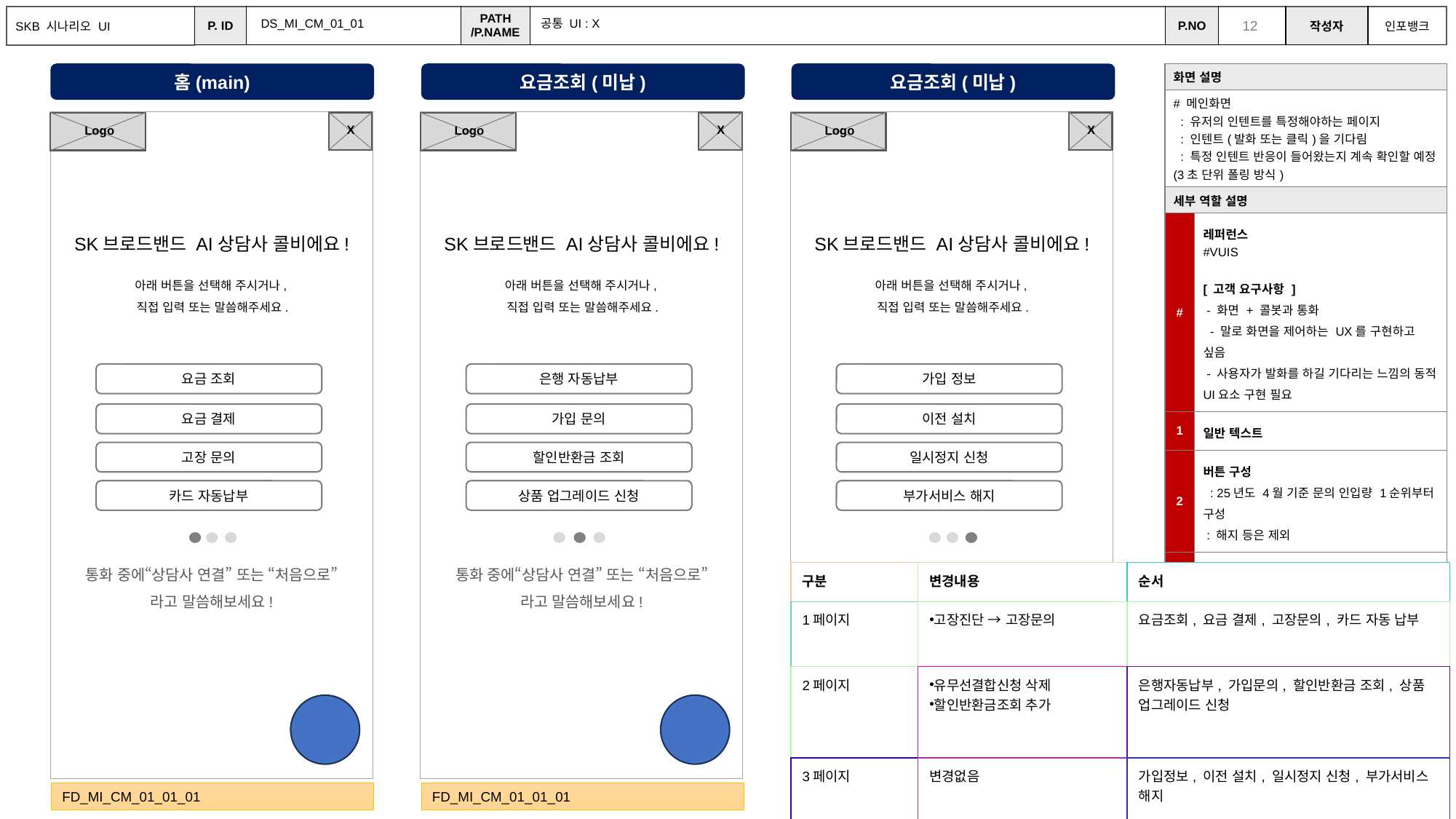

DS_MI_CM_01_01
공통 UI : X
홈(main)
요금조회(미납)
요금조회(미납)
| 화면 설명 |  |
| --- | --- |
| # 메인화면 : 유저의 인텐트를 특정해야하는 페이지 : 인텐트(발화 또는 클릭)을 기다림 : 특정 인텐트 반응이 들어왔는지 계속 확인할 예정(3초 단위 폴링 방식) |  |
| 세부 역할 설명 |  |
| # | 레퍼런스 #VUIS [ 고객 요구사항 ] - 화면 + 콜봇과 통화 - 말로 화면을 제어하는 UX를 구현하고 싶음 - 사용자가 발화를 하길 기다리는 느낌의 동적UI요소 구현 필요 |
| 1 | 일반 텍스트 |
| 2 | 버튼 구성 : 25년도 4월 기준 문의 인입량 1순위부터 구성 : 해지 등은 제외 |
|  | 애니메이션 텍스트 텍스트 변동 |
| 4 | 액션 버튼 애니메이션 적용 버튼 순차적으로 나타나게 버튼 클릭 시 각 세부 시나리오 화면으로 이동 최대 보여지는 버튼은 4개까지 |
| 5 | 케로셀 적용 버튼 4개 이상 적용될 경우 케로셀 노출 및 적용 [5-1] 케로셀 넘겼을 경우 페이지 이동 |

X

X

X

Logo

Logo

Logo
SK브로드밴드 AI상담사 콜비에요!
SK브로드밴드 AI상담사 콜비에요!
SK브로드밴드 AI상담사 콜비에요!
아래 버튼을 선택해 주시거나,
직접 입력 또는 말씀해주세요.
아래 버튼을 선택해 주시거나,
직접 입력 또는 말씀해주세요.
아래 버튼을 선택해 주시거나,
직접 입력 또는 말씀해주세요.
요금 조회
은행 자동납부
가입 정보
요금 결제
가입 문의
이전 설치
고장 문의
할인반환금 조회
일시정지 신청
카드 자동납부
상품 업그레이드 신청
부가서비스 해지

통화 중에“상담사 연결” 또는 “처음으로”
라고 말씀해보세요!
통화 중에“상담사 연결” 또는 “처음으로”
라고 말씀해보세요!
통화 중에“상담사 연결” 또는 “처음으로”
라고 말씀해보세요!
| 구분 | 변경내용 | 순서 |
| --- | --- | --- |
| 1페이지 | 고장진단 → 고장문의 | 요금조회, 요금 결제, 고장문의, 카드 자동 납부 |
| 2페이지 | 유무선결합신청 삭제 할인반환금조회 추가 | 은행자동납부, 가입문의, 할인반환금 조회, 상품 업그레이드 신청 |
| 3페이지 | 변경없음 | 가입정보, 이전 설치, 일시정지 신청, 부가서비스 해지 |

FD_MI_CM_01_01_01
FD_MI_CM_01_01_01
FD_MI_CM_01_01_01